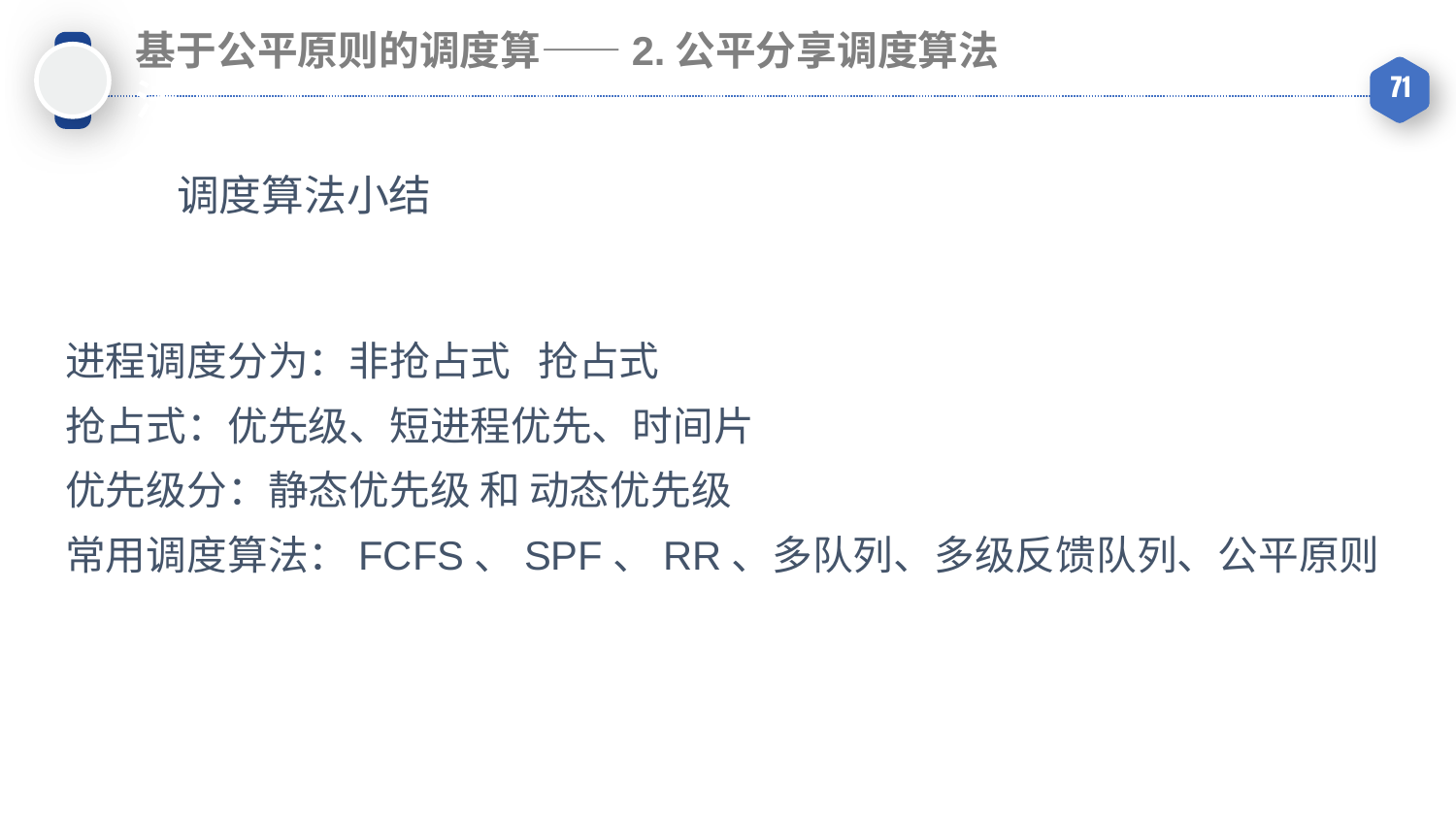

基于公平原则的调度算——2.公平分享调度算法法
调度算法小结

进程调度分为：非抢占式   抢占式
抢占式：优先级、短进程优先、时间片
优先级分：静态优先级 和 动态优先级
常用调度算法：FCFS、SPF、RR、多队列、多级反馈队列、公平原则